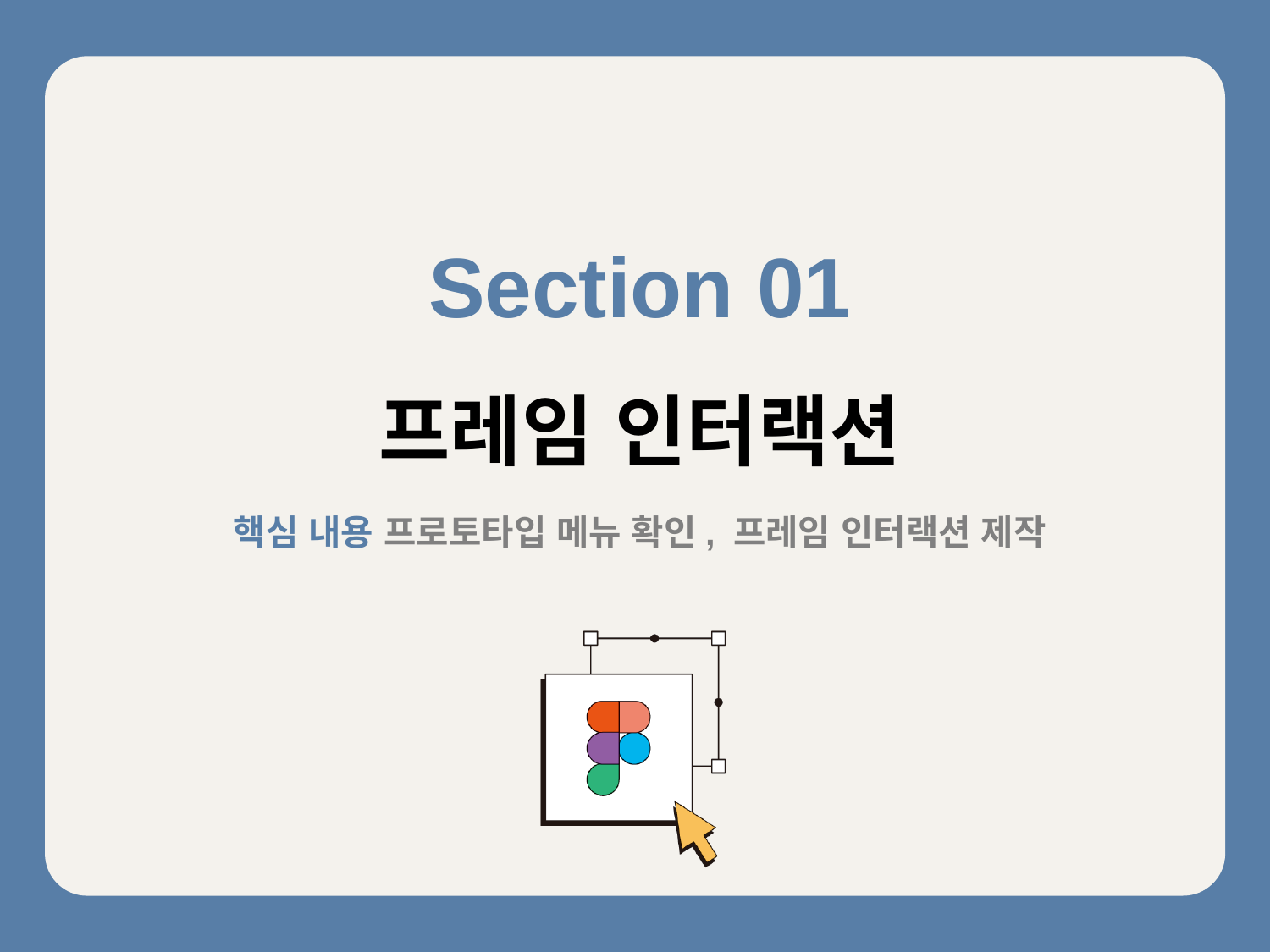

Section 01
프레임 인터랙션
핵심 내용 프로토타입 메뉴 확인, 프레임 인터랙션 제작